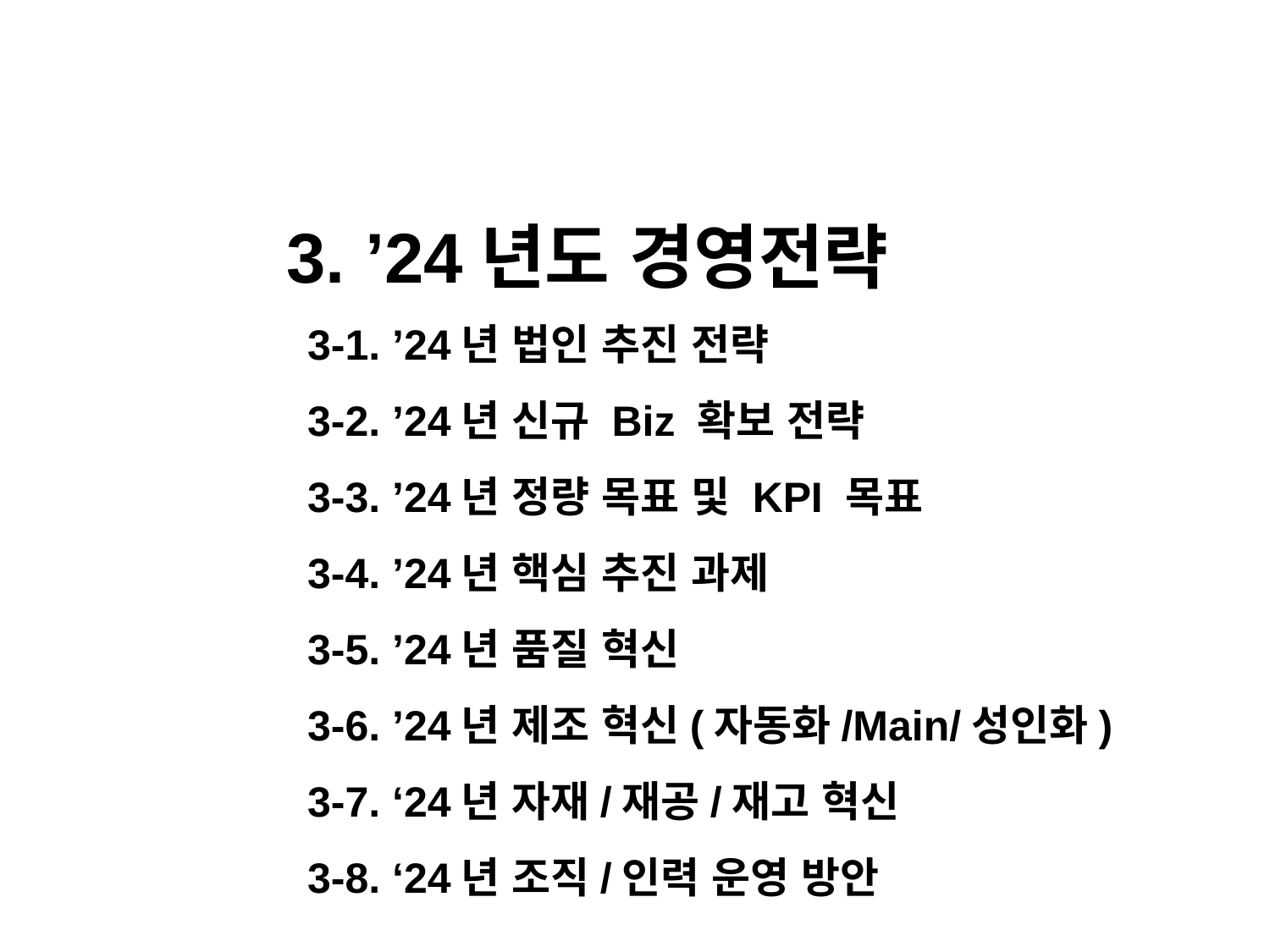

3. ’24년도 경영전략
3-1. ’24년 법인 추진 전략
3-2. ’24년 신규 Biz 확보 전략
3-3. ’24년 정량 목표 및 KPI 목표
3-4. ’24년 핵심 추진 과제
3-5. ’24년 품질 혁신
3-6. ’24년 제조 혁신(자동화/Main/성인화)
3-7. ‘24년 자재/재공/재고 혁신
3-8. ‘24년 조직/인력 운영 방안